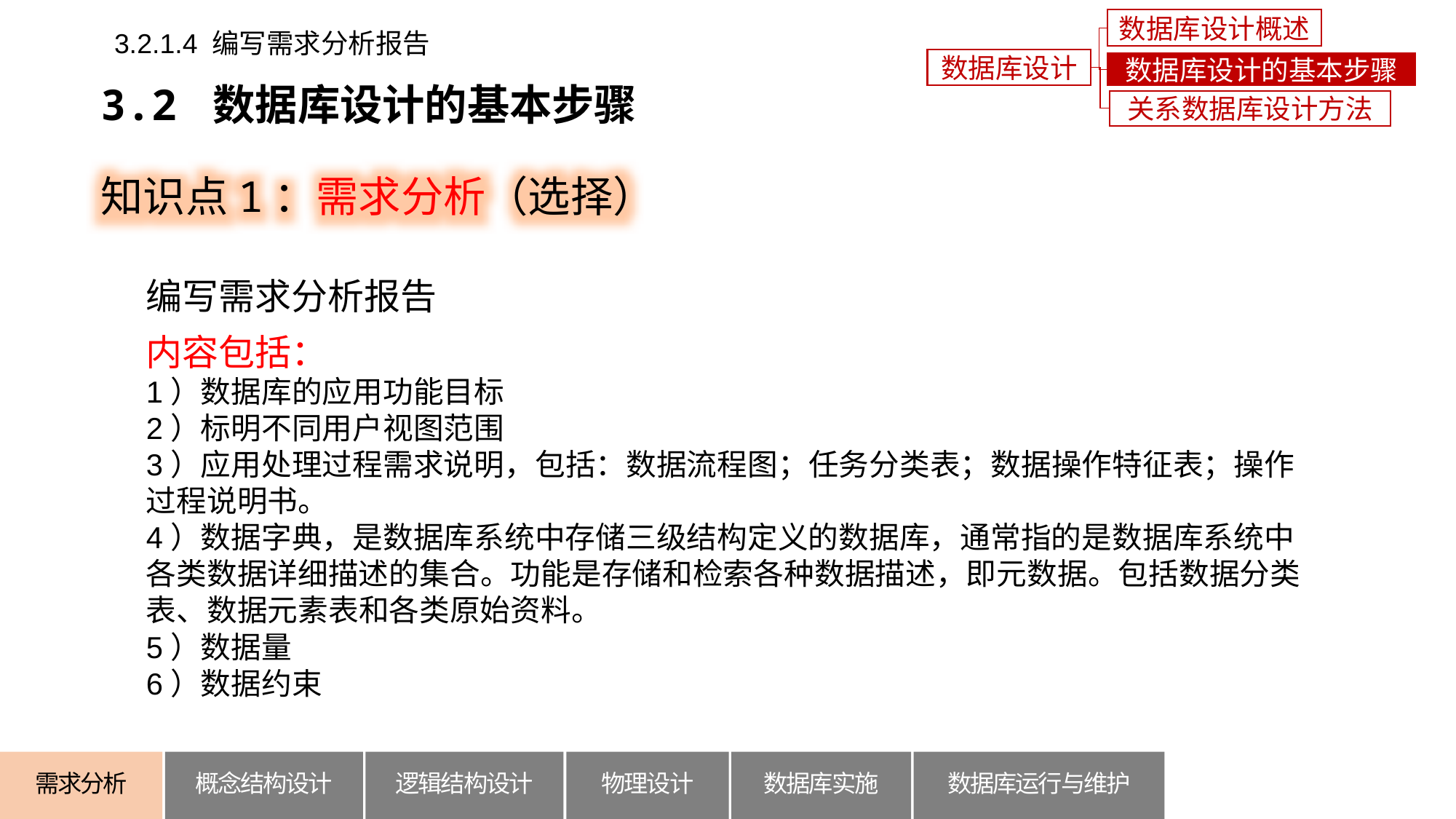

数据库设计概述
3.2.1.4 编写需求分析报告
数据库设计
数据库设计的基本步骤
3.2 数据库设计的基本步骤
关系数据库设计方法
知识点1：需求分析（选择）
编写需求分析报告
内容包括：
1）数据库的应用功能目标
2）标明不同用户视图范围
3）应用处理过程需求说明，包括：数据流程图；任务分类表；数据操作特征表；操作过程说明书。
4）数据字典，是数据库系统中存储三级结构定义的数据库，通常指的是数据库系统中各类数据详细描述的集合。功能是存储和检索各种数据描述，即元数据。包括数据分类表、数据元素表和各类原始资料。
5）数据量
6）数据约束
概念结构设计
逻辑结构设计
数据库运行与维护
需求分析
物理设计
数据库实施